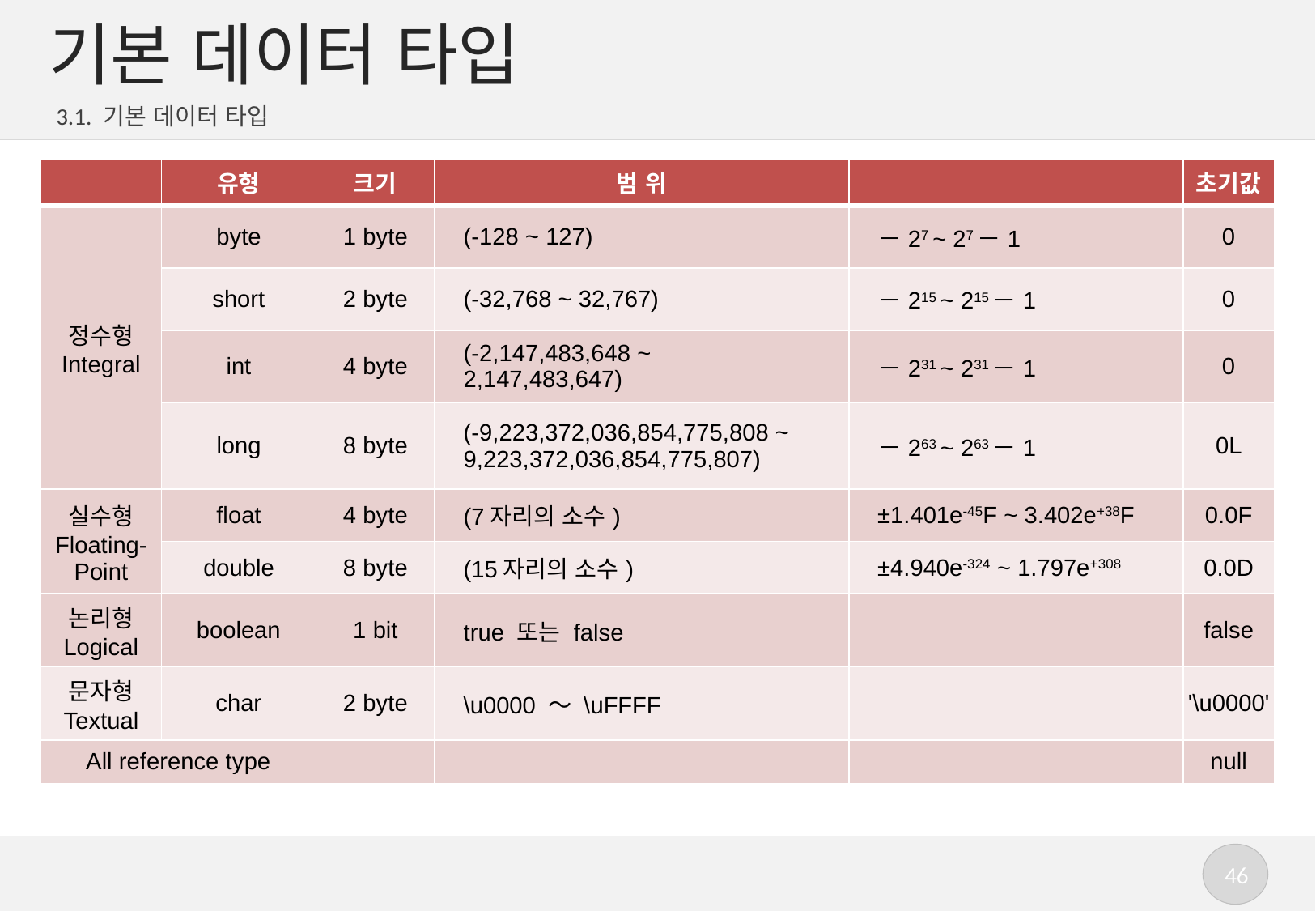

# 기본 데이터 타입
3.1. 기본 데이터 타입
|  | 유형 | 크기 | 범 위 |  | 초기값 |
| --- | --- | --- | --- | --- | --- |
| 정수형 Integral | byte | 1 byte | (-128 ~ 127) | －27 ~ 27－1 | 0 |
|  | short | 2 byte | (-32,768 ~ 32,767) | －215 ~ 215－1 | 0 |
|  | int | 4 byte | (-2,147,483,648 ~ 2,147,483,647) | －231 ~ 231－1 | 0 |
|  | long | 8 byte | (-9,223,372,036,854,775,808 ~ 9,223,372,036,854,775,807) | －263 ~ 263－1 | 0L |
| 실수형 Floating-Point | float | 4 byte | (7자리의 소수) | ±1.401e-45F ~ 3.402e+38F | 0.0F |
|  | double | 8 byte | (15자리의 소수) | ±4.940e-324 ~ 1.797e+308 | 0.0D |
| 논리형 Logical | boolean | 1 bit | true 또는 false |  | false |
| 문자형 Textual | char | 2 byte | \u0000 ～ \uFFFF |  | '\u0000' |
| All reference type |  |  |  |  | null |